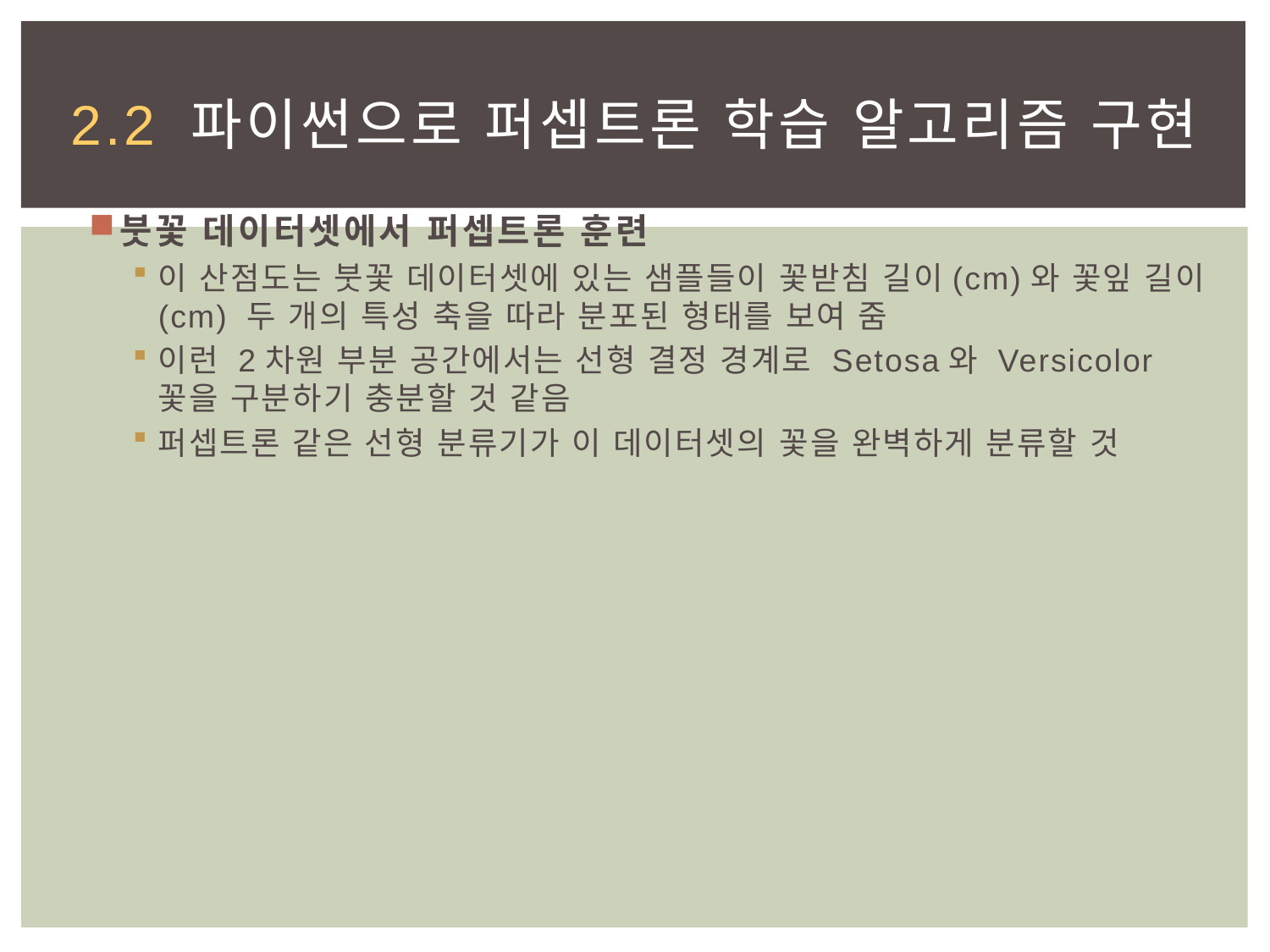

# 2.2 파이썬으로 퍼셉트론 학습 알고리즘 구현
붓꽃 데이터셋에서 퍼셉트론 훈련
이 산점도는 붓꽃 데이터셋에 있는 샘플들이 꽃받침 길이(cm)와 꽃잎 길이(cm) 두 개의 특성 축을 따라 분포된 형태를 보여 줌
이런 2차원 부분 공간에서는 선형 결정 경계로 Setosa와 Versicolor 꽃을 구분하기 충분할 것 같음
퍼셉트론 같은 선형 분류기가 이 데이터셋의 꽃을 완벽하게 분류할 것